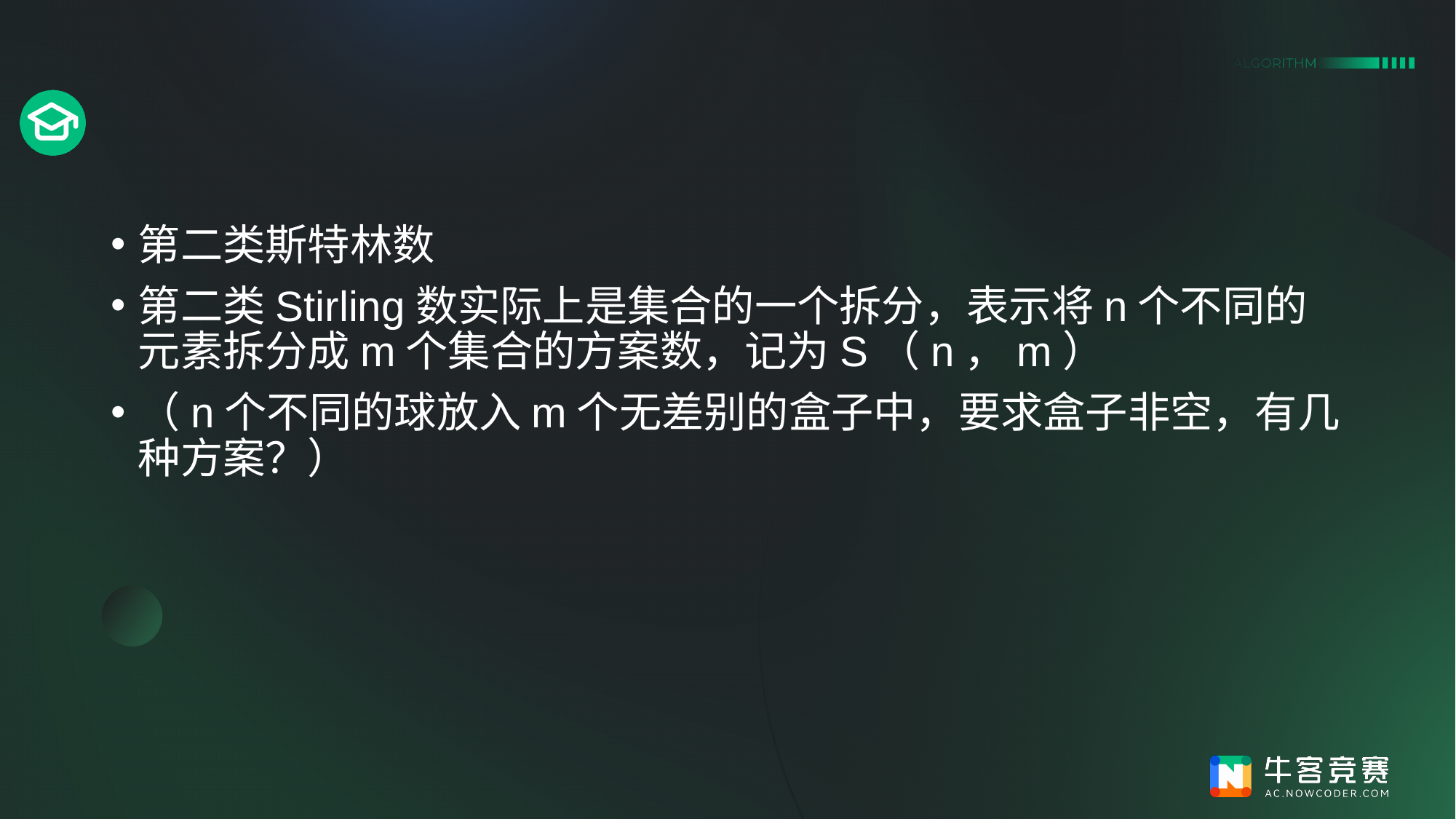

#
第二类斯特林数
第二类Stirling数实际上是集合的一个拆分，表示将n个不同的元素拆分成m个集合的方案数，记为S（n，m）
（n个不同的球放入m个无差别的盒子中，要求盒子非空，有几种方案？）